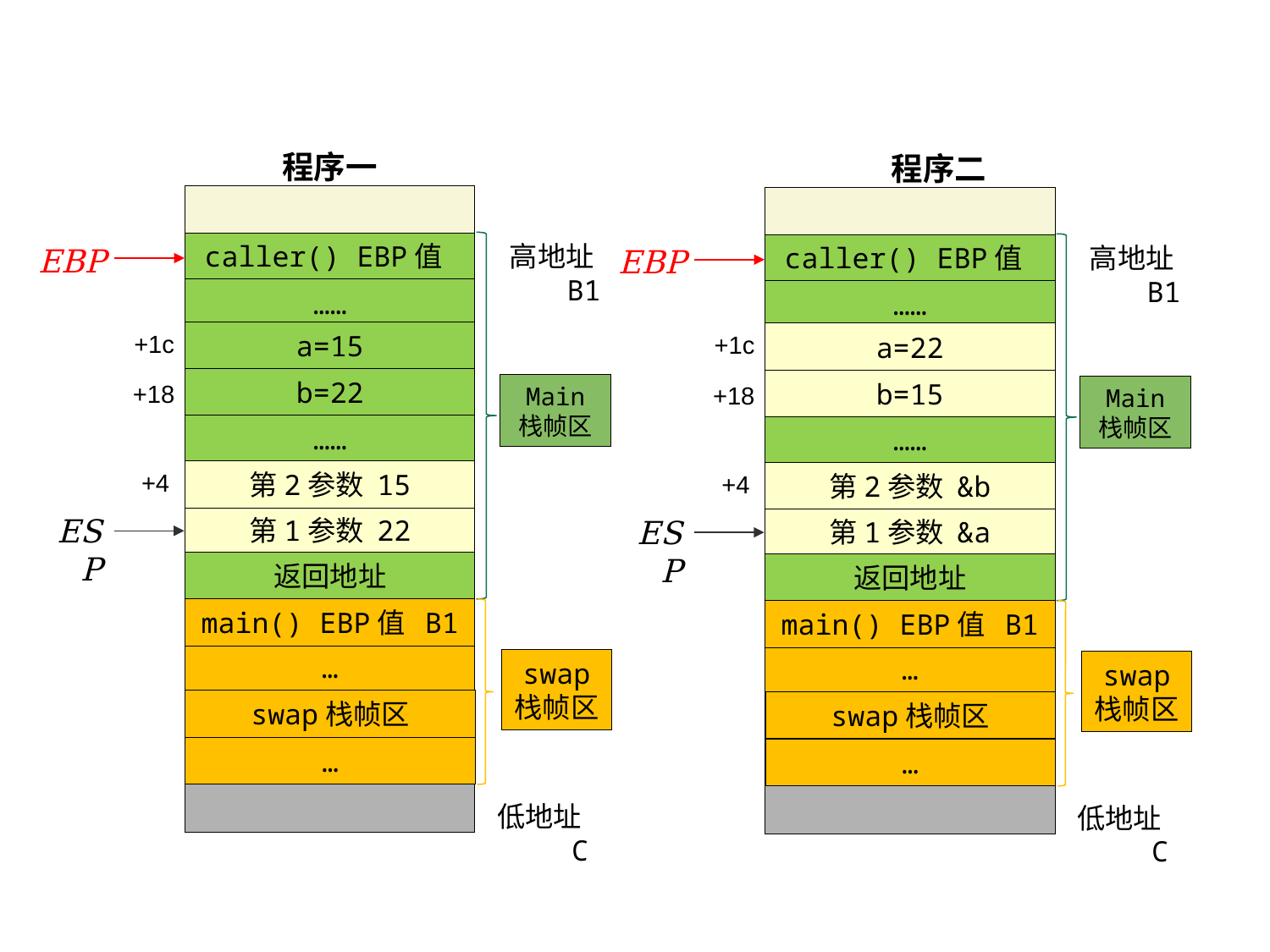

# 执行SWAP之后栈帧状况
程序一
程序二

……

Main
栈帧区
caller() EBP值
高地址B1
…

……

Main
栈帧区
caller() EBP值
高地址B1
EBP
…
EBP
……
……
a=15
+1c
a=22
+1c
b=22
b=15
+18
+18
第2参数 15
+4
第2参数 &b
+4
ESP
ESP
第1参数 22
第1参数 &a
返回地址
返回地址
main() EBP值  B1

swap
栈帧区
main() EBP值  B1

swap
栈帧区
…
…
swap栈帧区
swap栈帧区
…
…
低地址C
低地址C